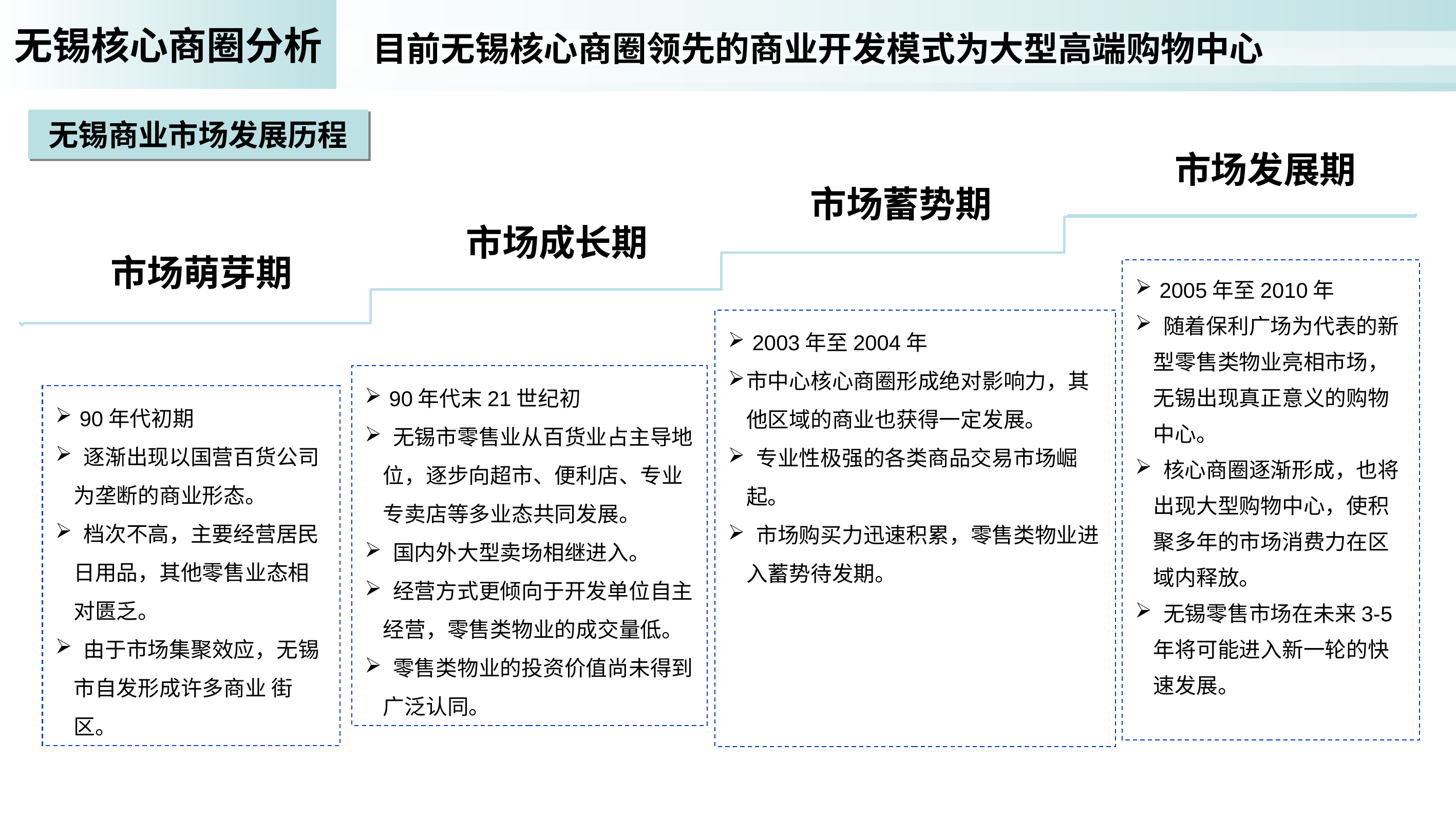

无锡核心商圈分析
目前无锡核心商圈领先的商业开发模式为大型高端购物中心
无锡商业市场发展历程
市场发展期
市场蓄势期
市场成长期

市场萌芽期
 2005年至2010年
 随着保利广场为代表的新型零售类物业亮相市场，无锡出现真正意义的购物中心。
 核心商圈逐渐形成，也将出现大型购物中心，使积聚多年的市场消费力在区域内释放。
 无锡零售市场在未来3-5年将可能进入新一轮的快速发展。

 2003年至2004年
市中心核心商圈形成绝对影响力，其他区域的商业也获得一定发展。
 专业性极强的各类商品交易市场崛起。
 市场购买力迅速积累，零售类物业进入蓄势待发期。

 90年代末21世纪初
 无锡市零售业从百货业占主导地位，逐步向超市、便利店、专业专卖店等多业态共同发展。
 国内外大型卖场相继进入。
 经营方式更倾向于开发单位自主经营，零售类物业的成交量低。
 零售类物业的投资价值尚未得到广泛认同。
 90年代初期
 逐渐出现以国营百货公司为垄断的商业形态。
 档次不高，主要经营居民日用品，其他零售业态相对匮乏。
 由于市场集聚效应，无锡市自发形成许多商业 街区。